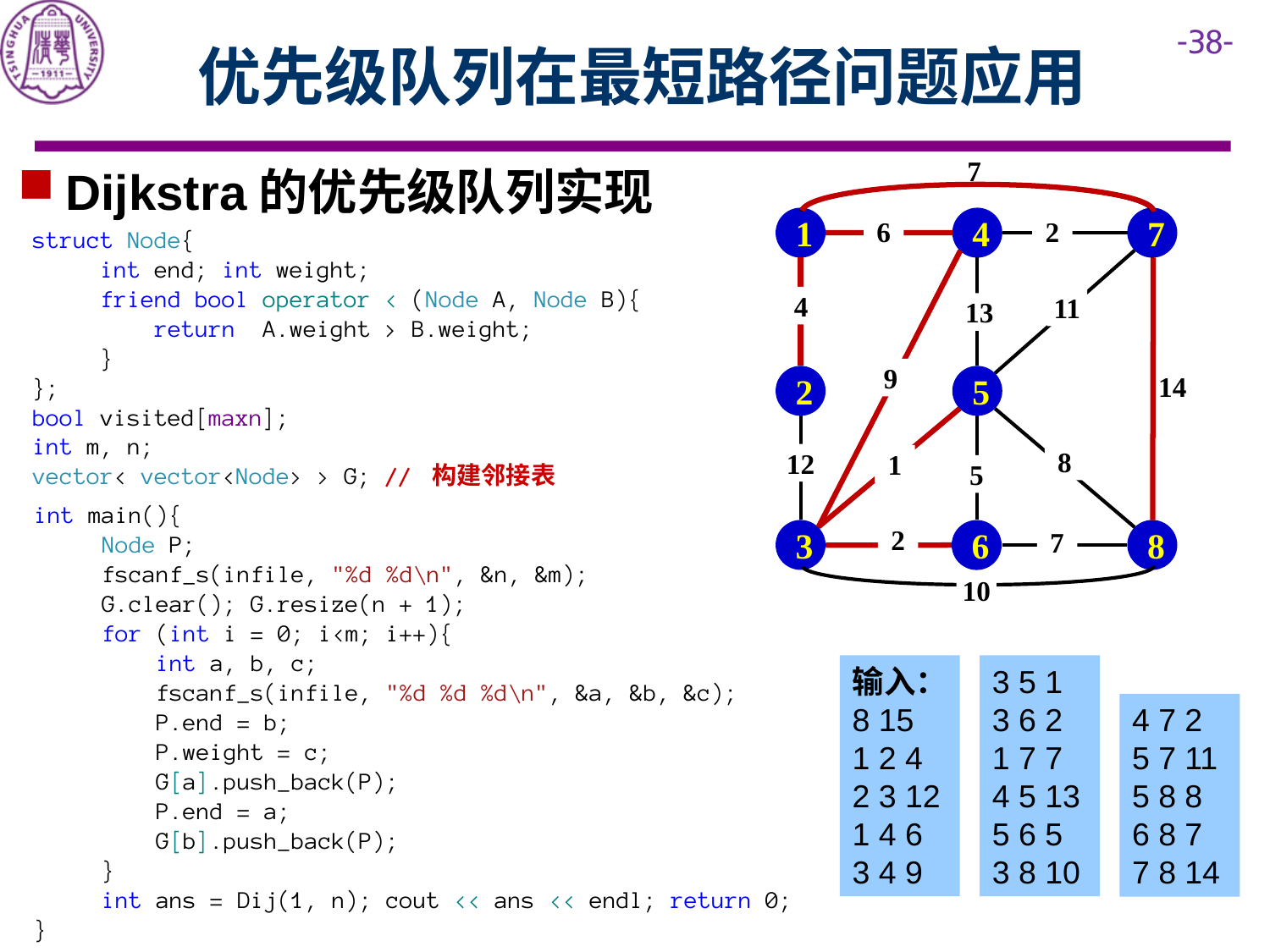

# 优先级队列在最短路径问题应用
7
Dijkstra的优先级队列实现

1
4
7
2
6
struct Node{
     int end; int weight;
     friend bool operator < (Node A, Node B){
         return  A.weight > B.weight;
     }
};
bool visited[maxn];
int m, n;
vector< vector<Node> > G; // 构建邻接表
4
11
13
9
2
5
14
8
12
1
5
int main(){
     Node P;
     fscanf_s(infile, "%d %d\n", &n, &m);
     G.clear(); G.resize(n + 1);
     for (int i = 0; i<m; i++){
         int a, b, c;
         fscanf_s(infile, "%d %d %d\n", &a, &b, &c);
         P.end = b;
         P.weight = c;
         G[a].push_back(P);
         P.end = a;
         G[b].push_back(P);
     }
     int ans = Dij(1, n); cout << ans << endl; return 0;
}
3
8
6
2
7

10
输入：
8 15
1 2 4
2 3 12
1 4 6
3 4 9
3 5 1
3 6 2
1 7 7
4 5 13
5 6 5
3 8 10
4 7 2
5 7 11
5 8 8
6 8 7
7 8 14